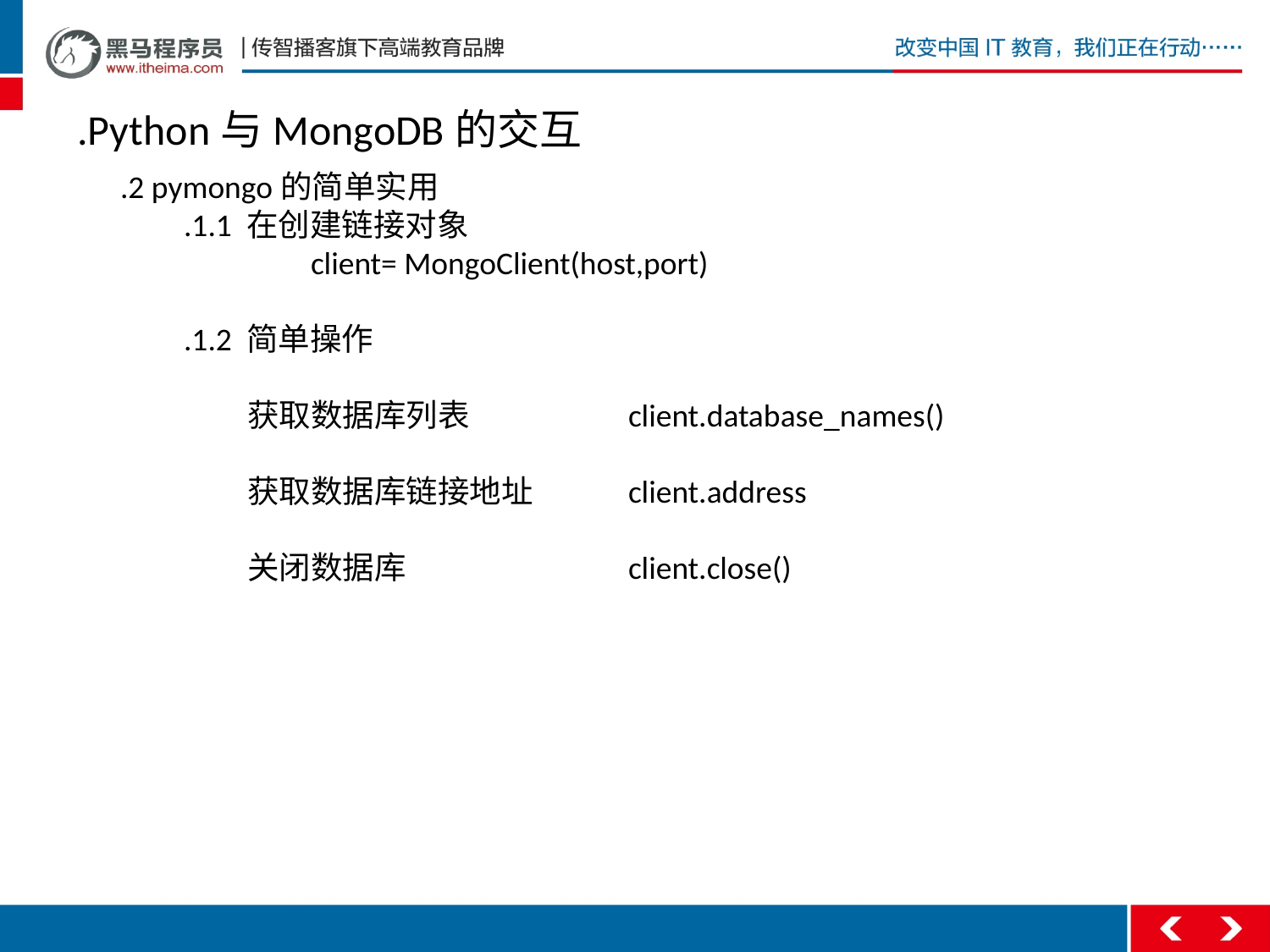

.Python与MongoDB的交互
.2 pymongo的简单实用
.1.1 在创建链接对象
	client= MongoClient(host,port)

.1.2 简单操作

	获取数据库列表		client.database_names()

	获取数据库链接地址	client.address

	关闭数据库		client.close()